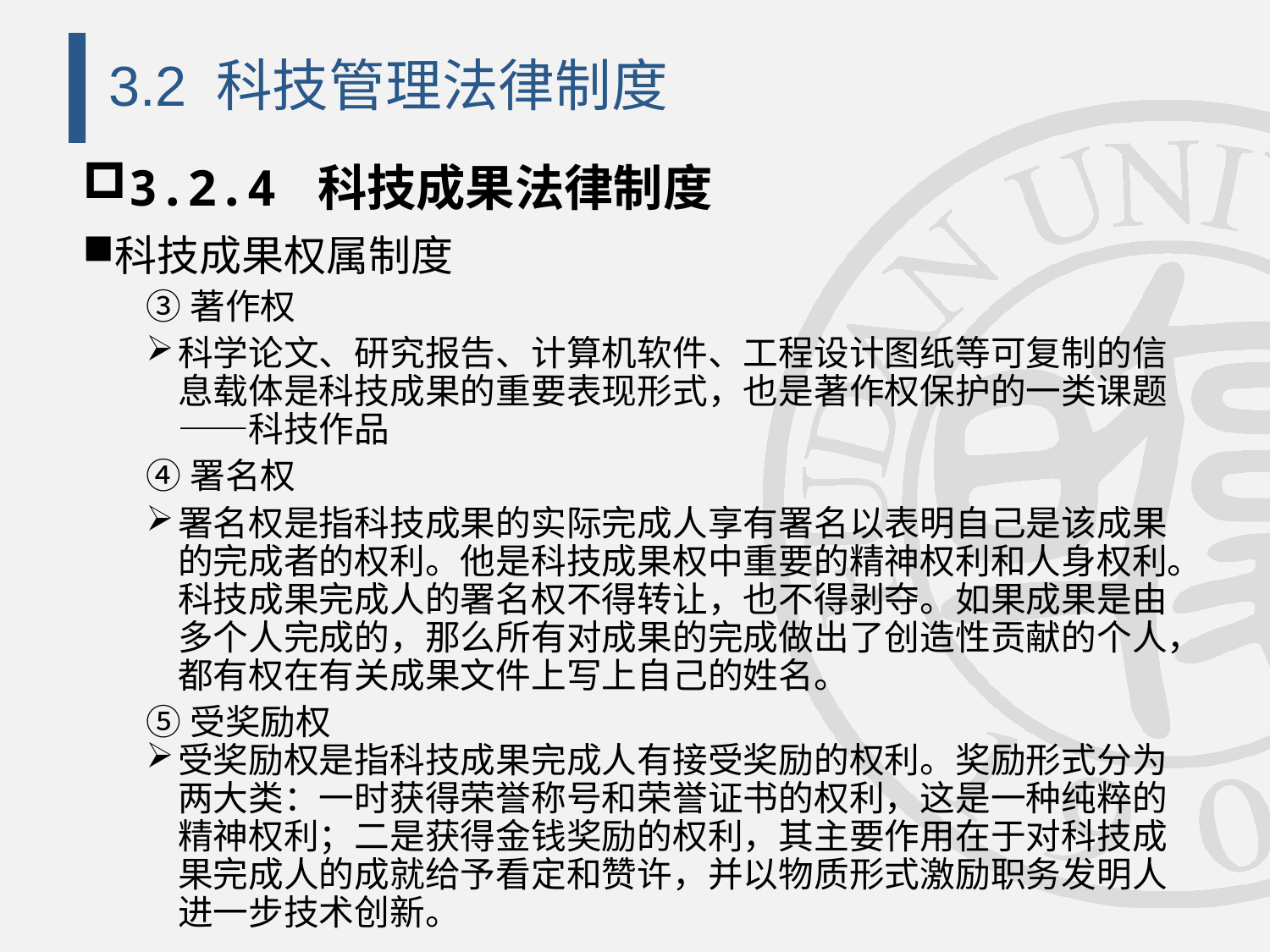

# 3.2 科技管理法律制度
3.2.4 科技成果法律制度
科技成果权属制度
③著作权
科学论文、研究报告、计算机软件、工程设计图纸等可复制的信息载体是科技成果的重要表现形式，也是著作权保护的一类课题——科技作品
④署名权
署名权是指科技成果的实际完成人享有署名以表明自己是该成果的完成者的权利。他是科技成果权中重要的精神权利和人身权利。科技成果完成人的署名权不得转让，也不得剥夺。如果成果是由多个人完成的，那么所有对成果的完成做出了创造性贡献的个人，都有权在有关成果文件上写上自己的姓名。
⑤受奖励权
受奖励权是指科技成果完成人有接受奖励的权利。奖励形式分为两大类：一时获得荣誉称号和荣誉证书的权利，这是一种纯粹的精神权利；二是获得金钱奖励的权利，其主要作用在于对科技成果完成人的成就给予看定和赞许，并以物质形式激励职务发明人进一步技术创新。